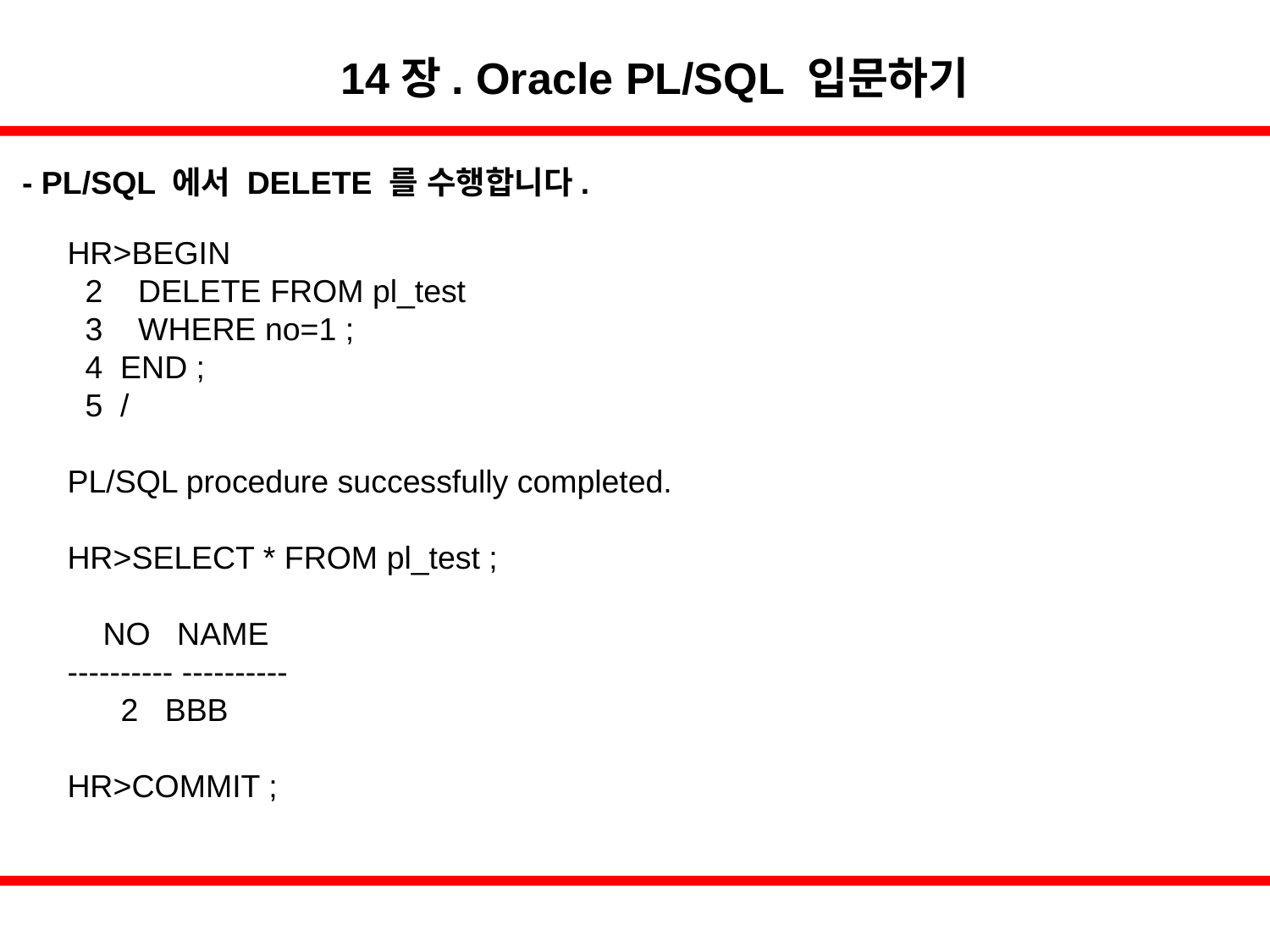

14장. Oracle PL/SQL 입문하기

- PL/SQL 에서 DELETE 를 수행합니다.
HR>BEGIN
  2    DELETE FROM pl_test
  3    WHERE no=1 ;
  4  END ;
  5  /

PL/SQL procedure successfully completed.

HR>SELECT * FROM pl_test ;

    NO   NAME
---------- ----------
      2   BBB

HR>COMMIT ;